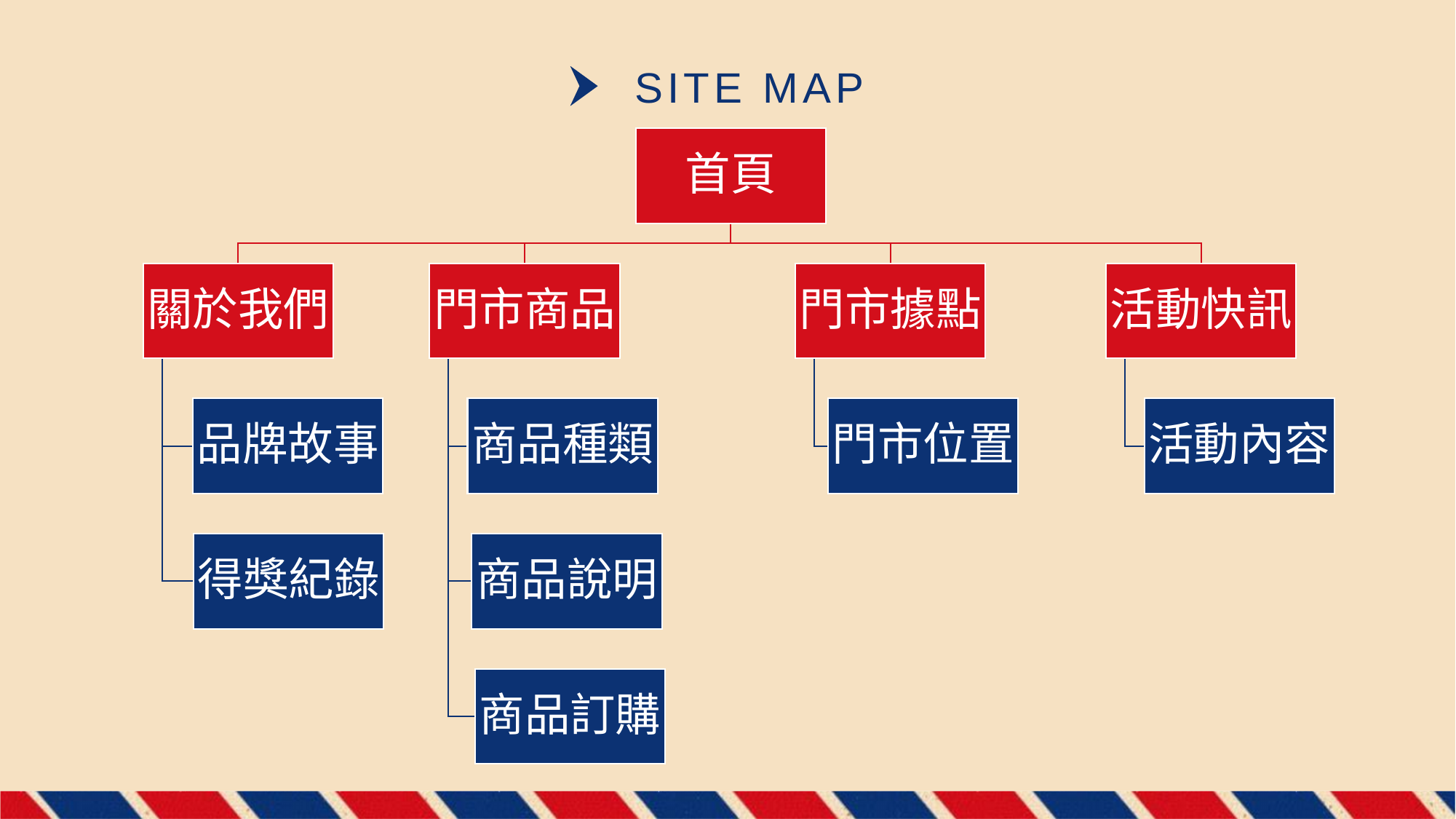

SITE MAP

首頁
關於我們
品牌故事
得獎紀錄
門市商品
商品種類
商品說明
商品訂購
門市據點
門市位置
活動快訊
活動內容